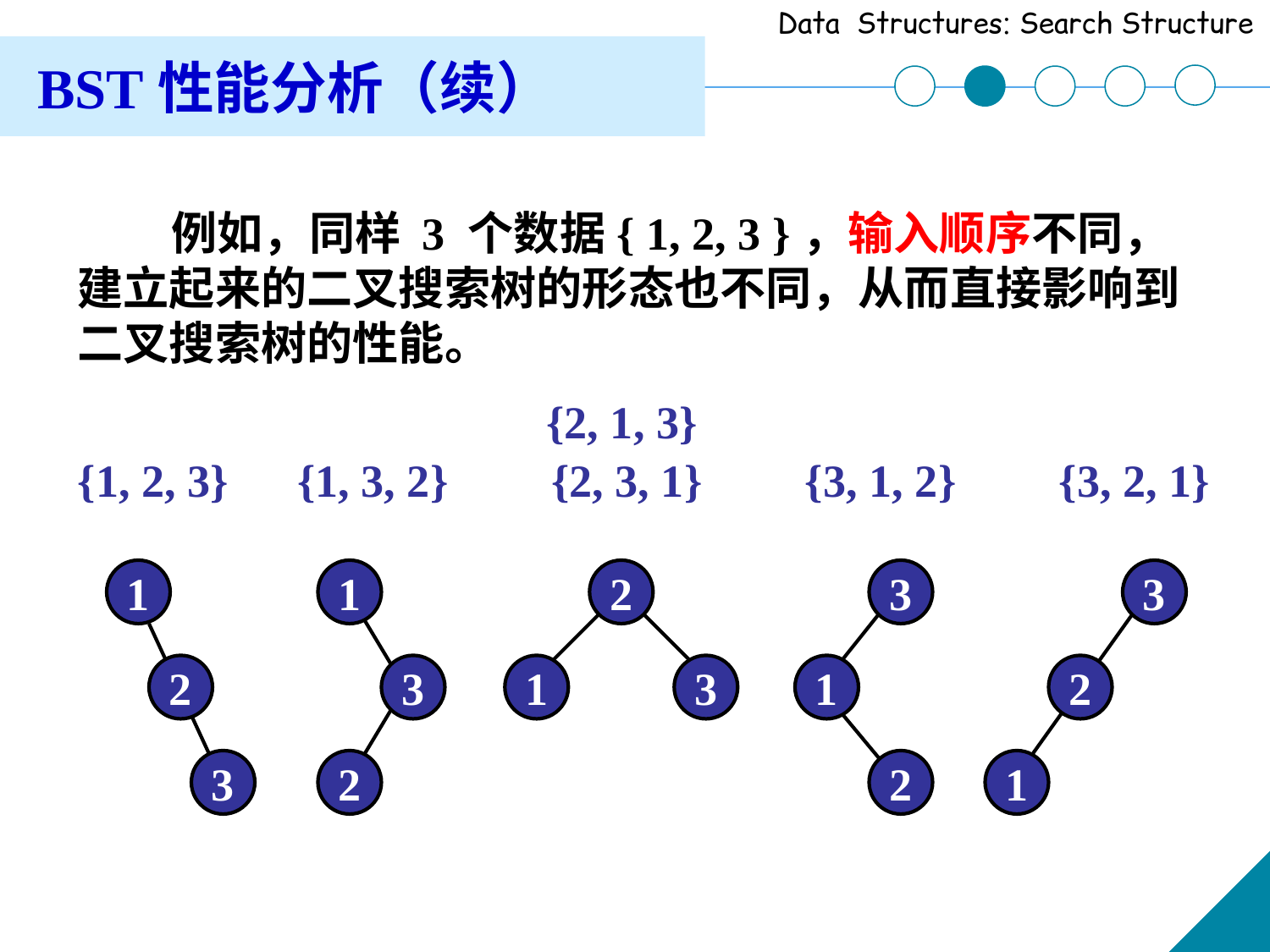

BST性能分析（续）

        例如，同样 3 个数据{ 1, 2, 3 }，输入顺序不同，建立起来的二叉搜索树的形态也不同，从而直接影响到二叉搜索树的性能。
                                         {2, 1, 3}
{1, 2, 3}      {1, 3, 2}         {2, 3, 1}         {3, 1, 2}         {3, 2, 1}
1

2
3
1

3

2
2

1
3
3

1

2
3

2
1